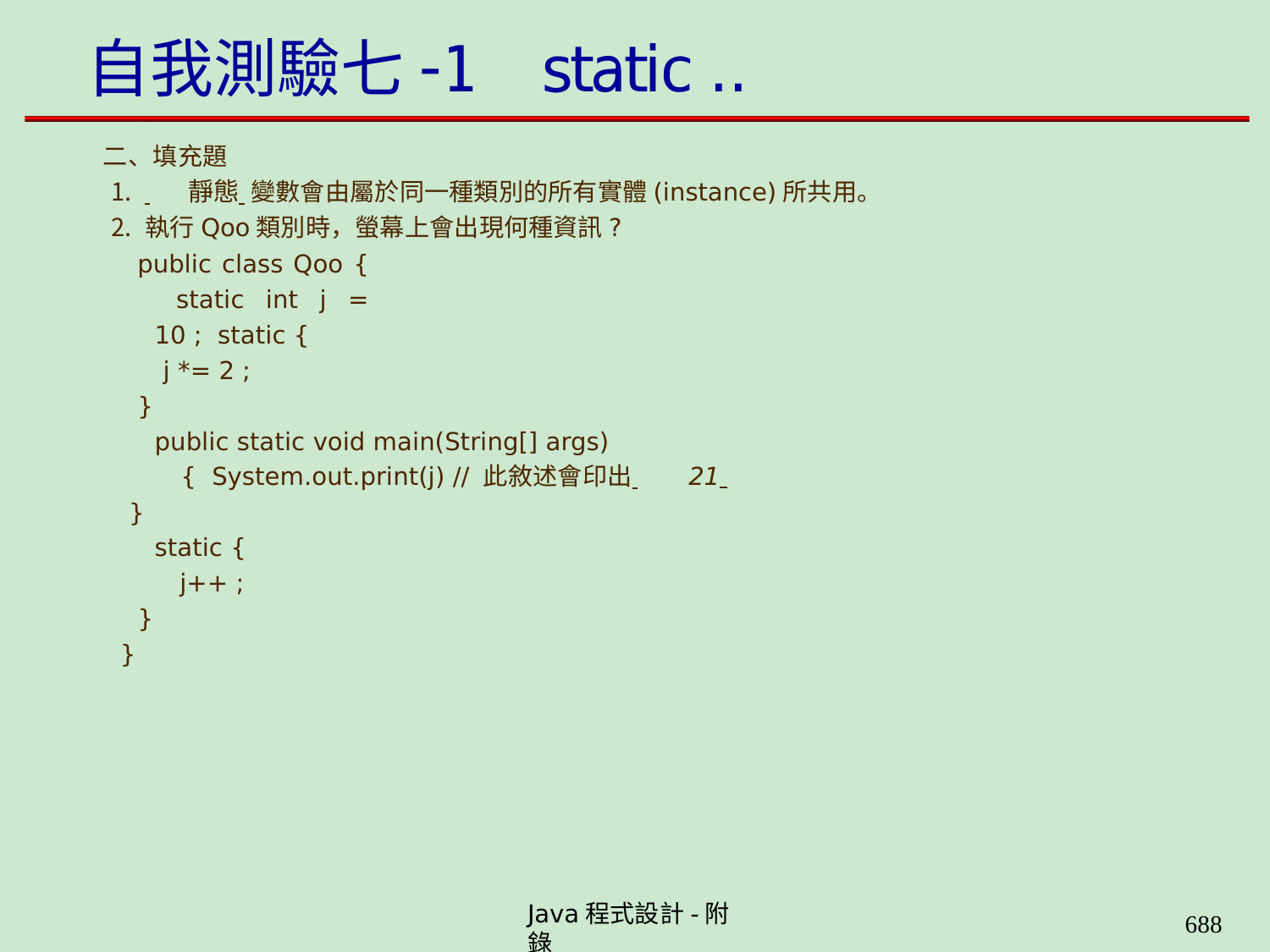

# 自我測驗七-1	static ..
二、填充題
 	靜態 	變數會由屬於同一種類別的所有實體(instance)所共用。
執行Qoo類別時，螢幕上會出現何種資訊?
public class Qoo {  static int j = 10 ;  static {
j *= 2 ;
}
public static void main(String[] args) {  System.out.print(j) // 此敘述會印出 	21
}
static {  j++ ;
}
}
Java程式設計-附錄
688